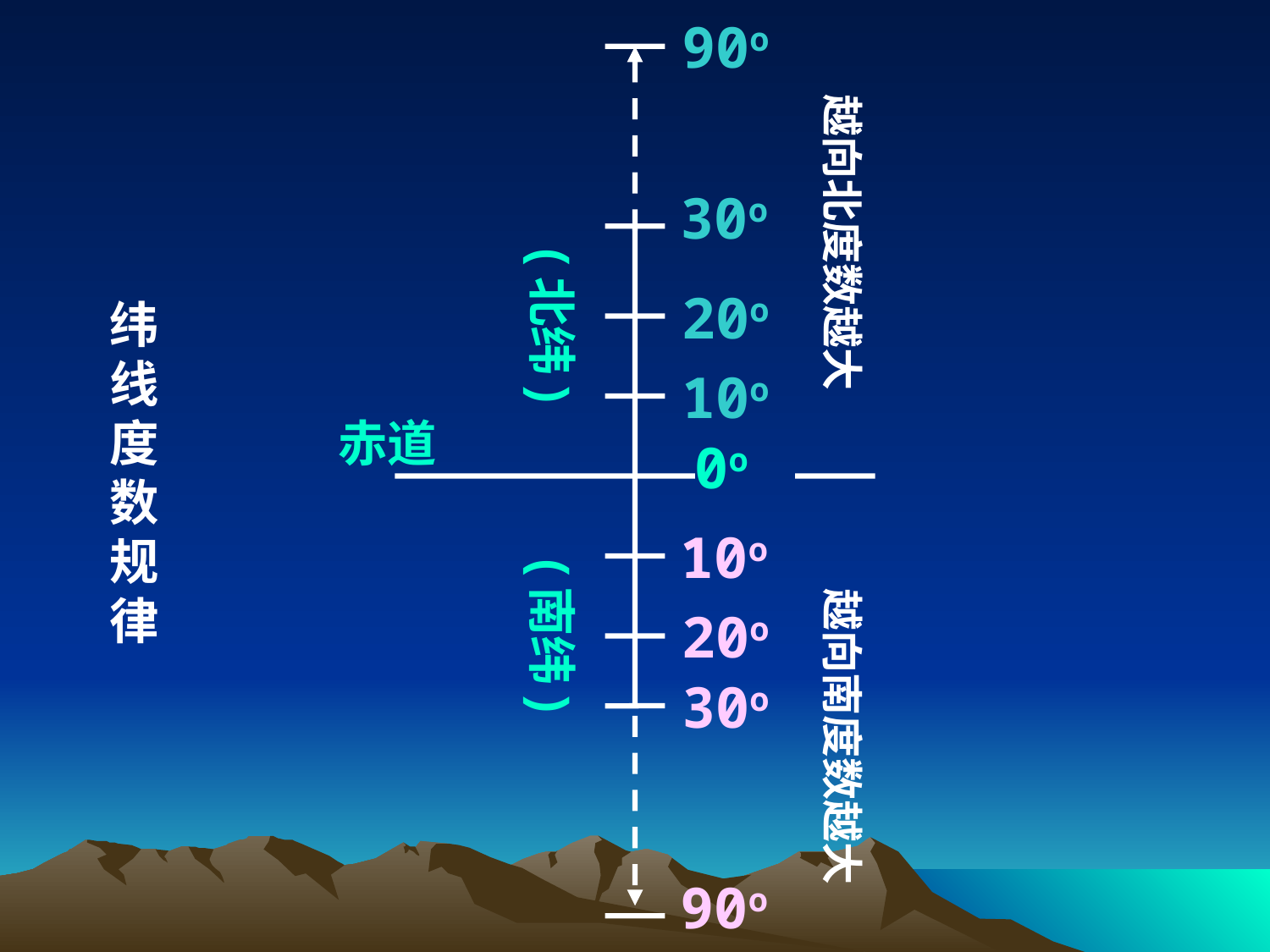

90o

越向北度数越大
30o

(北纬)
20o
纬 线 度 数 规 律

10o

赤道
0o

10o
(南纬)

越向南度数越大
20o

30o

90o